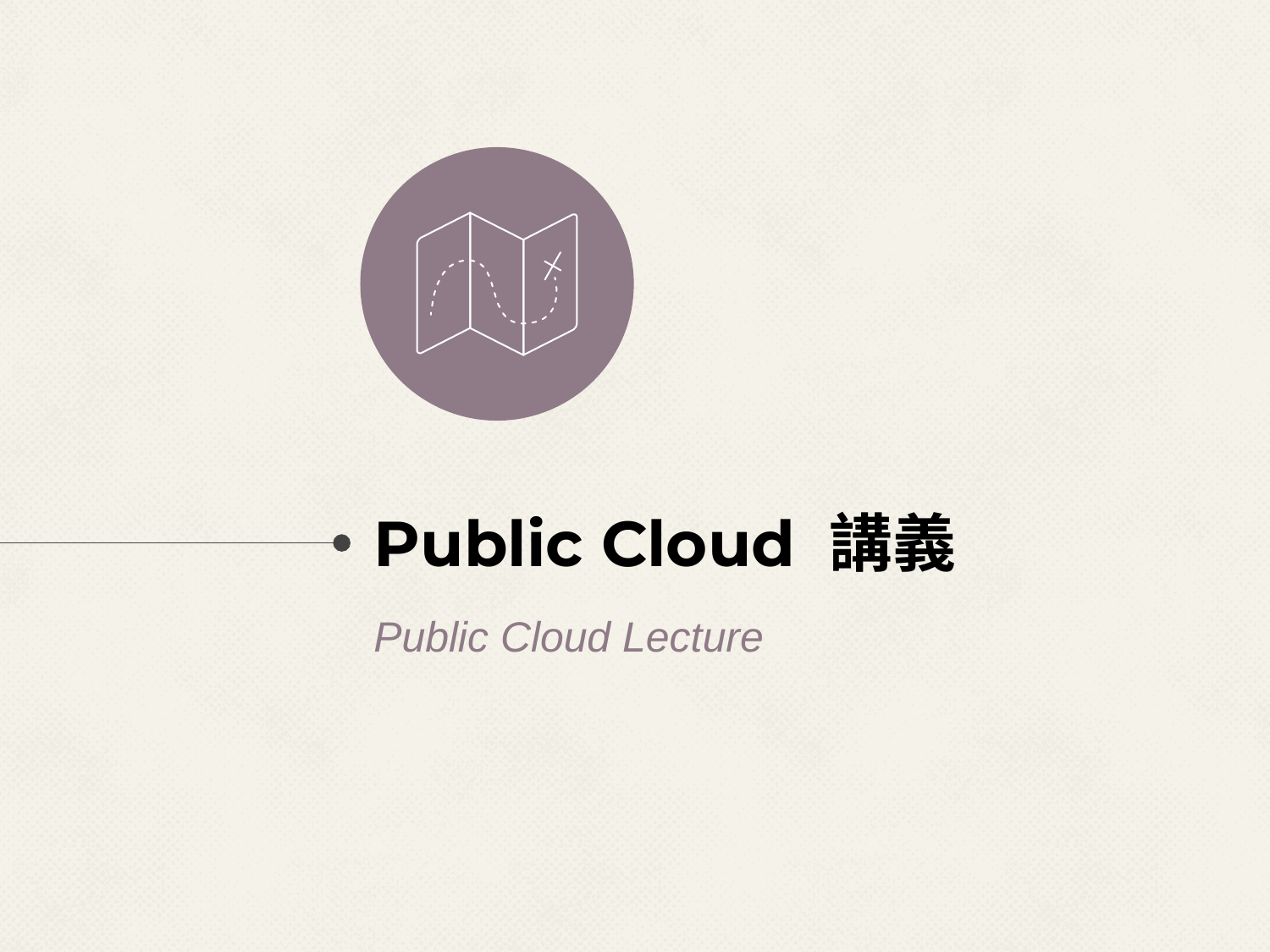

# Public Cloud 講義
Public Cloud Lecture